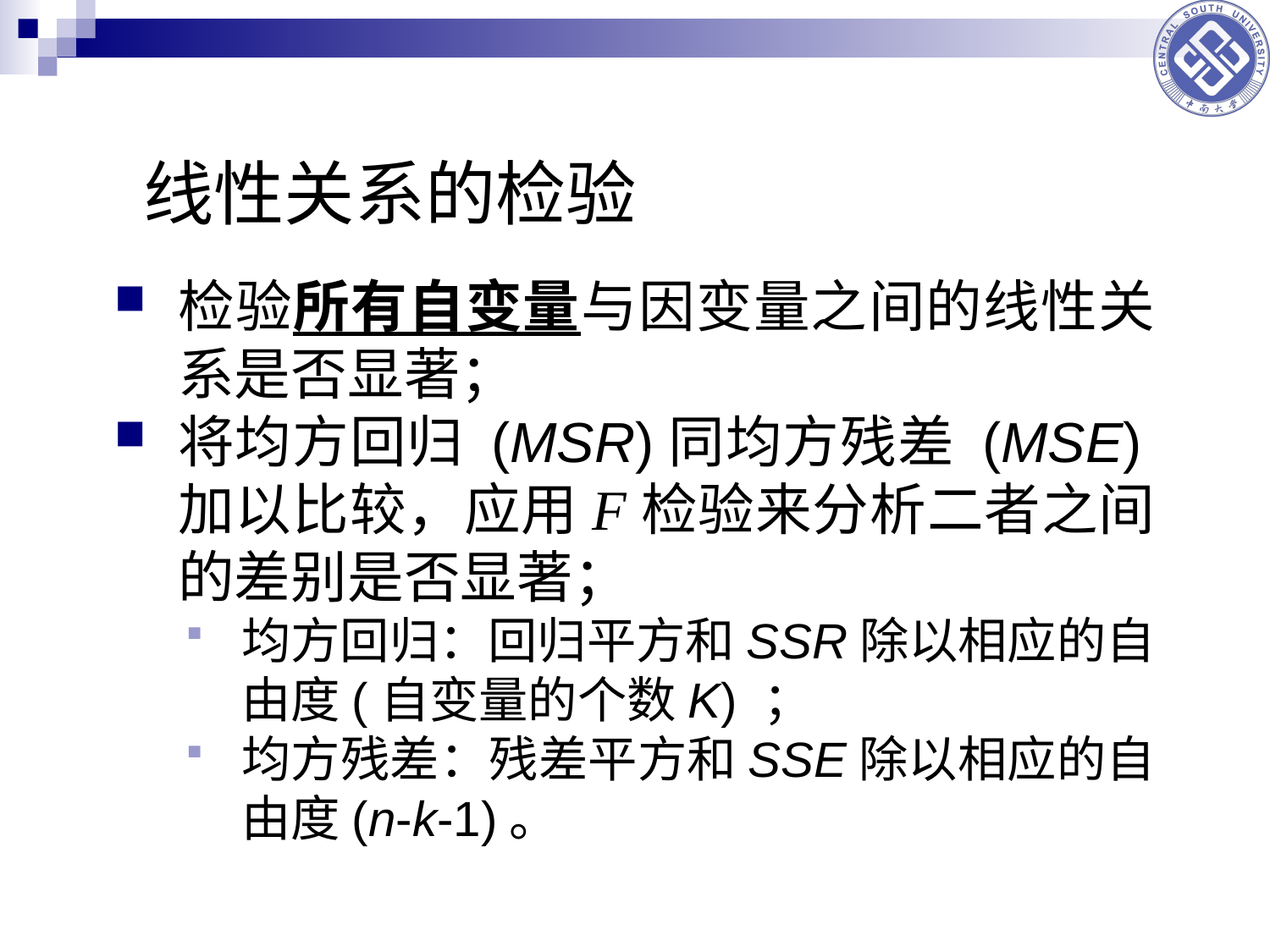

# 线性关系的检验
检验所有自变量与因变量之间的线性关系是否显著；
将均方回归 (MSR)同均方残差 (MSE)加以比较，应用F检验来分析二者之间的差别是否显著；
均方回归：回归平方和SSR除以相应的自由度(自变量的个数K) ；
均方残差：残差平方和SSE除以相应的自由度(n-k-1)。